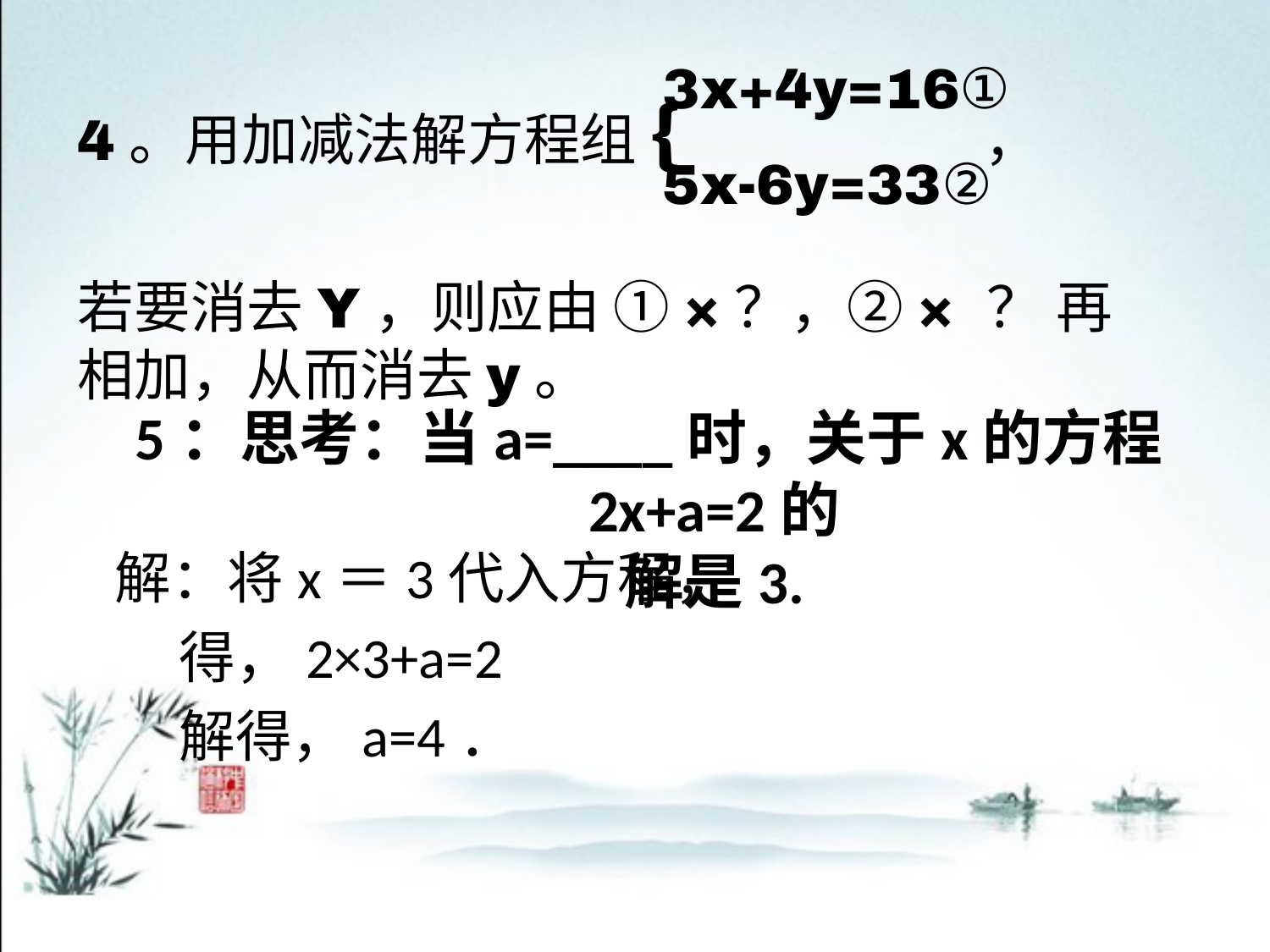

3x+4y=16①
5x-6y=33②
4。用加减法解方程组{               ，
若要消去Y，则应由 ①×？，②× ？ 再相加，从而消去y。
# 5：思考：当a=____时，关于x的方程2x+a=2的 解是3.
解：将x＝3代入方程，
    得，2×3+a=2
    解得，a=4．